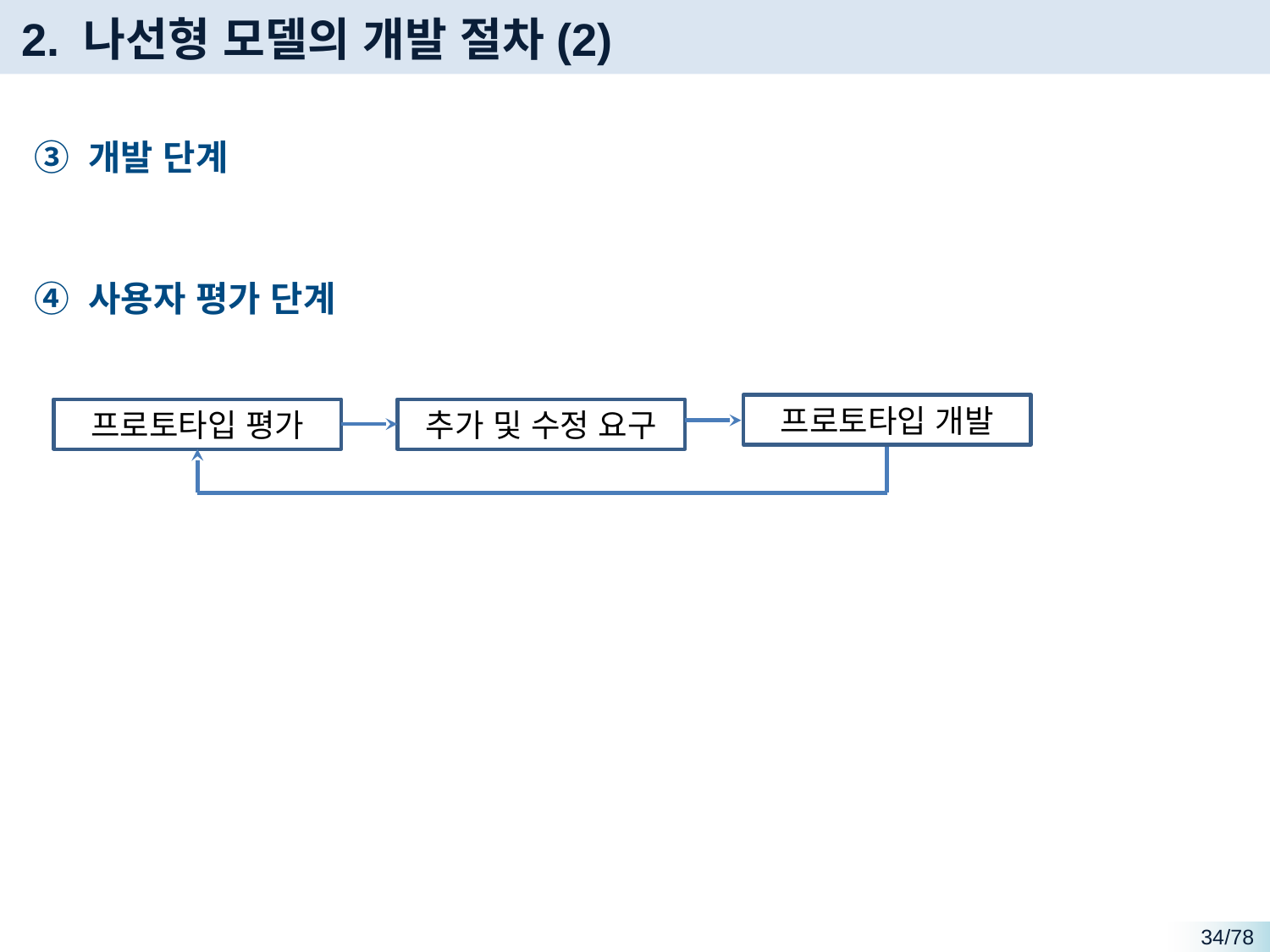

# 2. 나선형 모델의 개발 절차(2)
③ 개발 단계

④ 사용자 평가 단계

프로토타입 개발
프로토타입 평가
추가 및 수정 요구